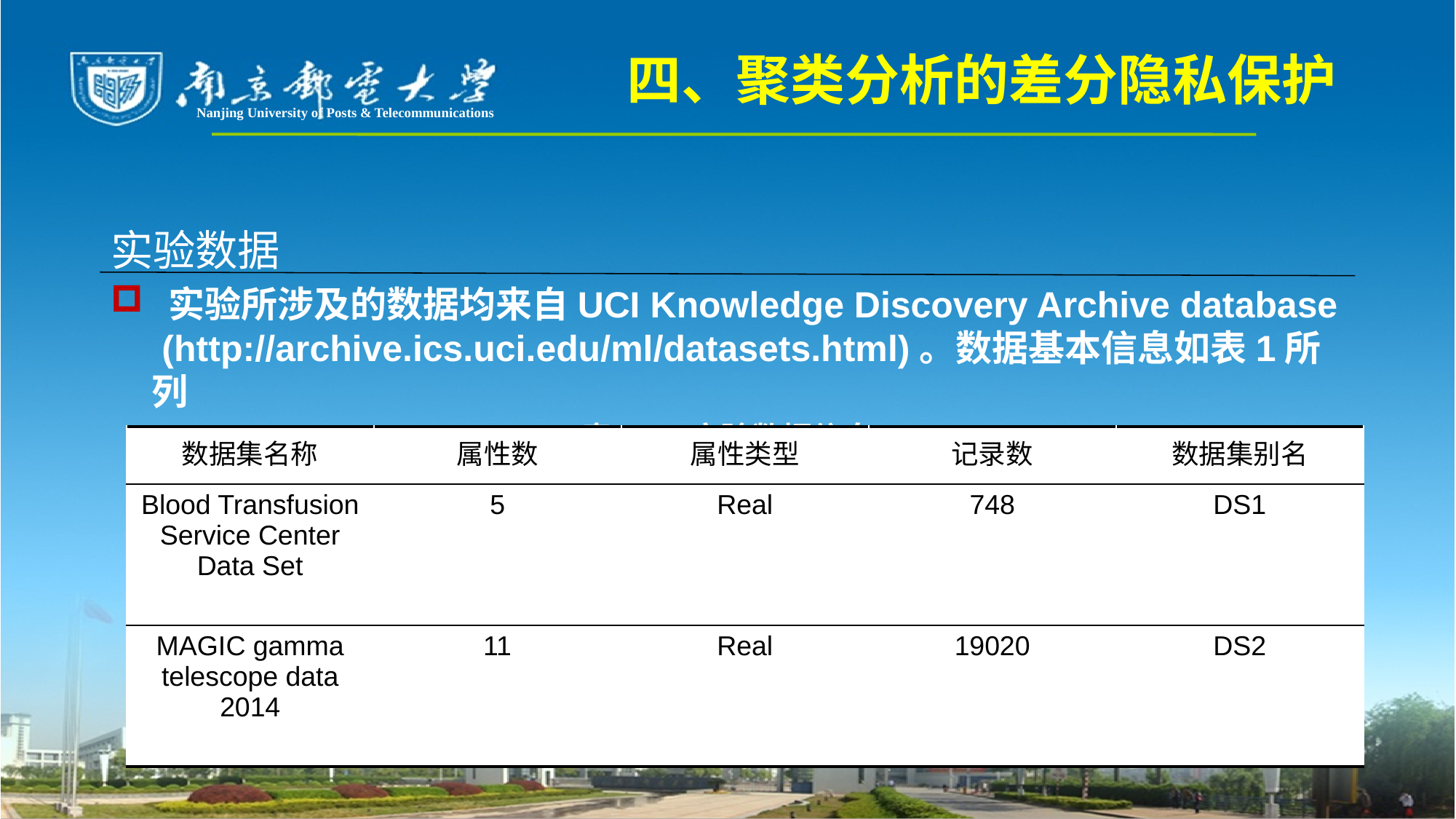

四、聚类分析的差分隐私保护
Nanjing University of Posts & Telecommunications

实验数据
 实验所涉及的数据均来自UCI Knowledge Discovery Archive database  (http://archive.ics.uci.edu/ml/datasets.html)。数据基本信息如表1所列
表1	实验数据信息

| 数据集名称 | 属性数 | 属性类型 | 记录数 | 数据集别名 |
| --- | --- | --- | --- | --- |
| Blood Transfusion Service Center Data Set | 5 | Real | 748 | DS1 |
| MAGIC gamma telescope data 2014 | 11 | Real | 19020 | DS2 |